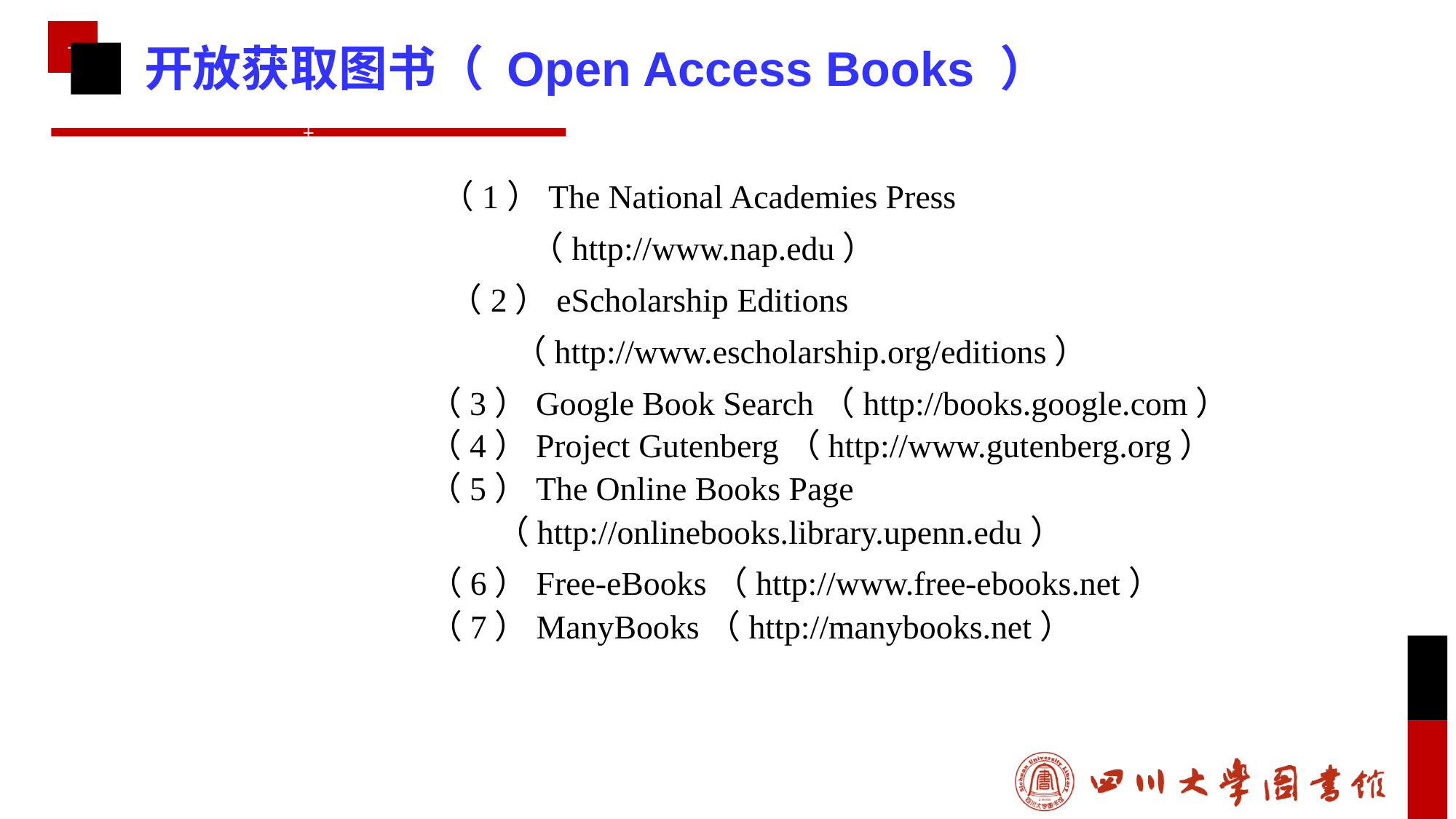

开放获取图书（ Open Access Books ）
（1）The National Academies Press
（http://www.nap.edu）
（2）eScholarship Editions
（http://www.escholarship.org/editions）
（3）Google Book Search（http://books.google.com）
（4）Project Gutenberg（http://www.gutenberg.org）
（5）The Online Books Page
（http://onlinebooks.library.upenn.edu）
（6）Free-eBooks（http://www.free-ebooks.net）
（7）ManyBooks（http://manybooks.net）